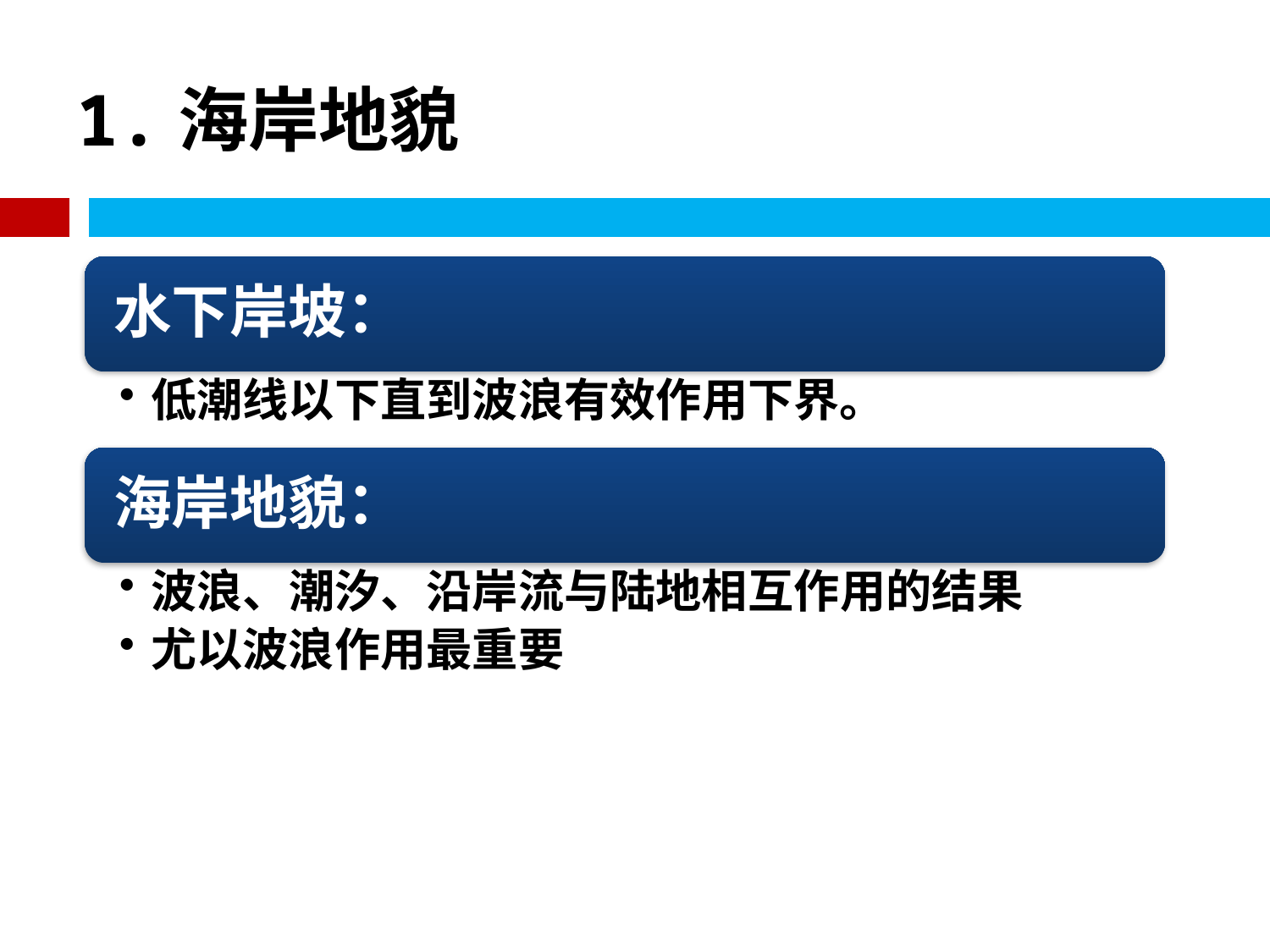

# 1.海岸地貌
水下岸坡：
低潮线以下直到波浪有效作用下界。
海岸地貌：
波浪、潮汐、沿岸流与陆地相互作用的结果
尤以波浪作用最重要